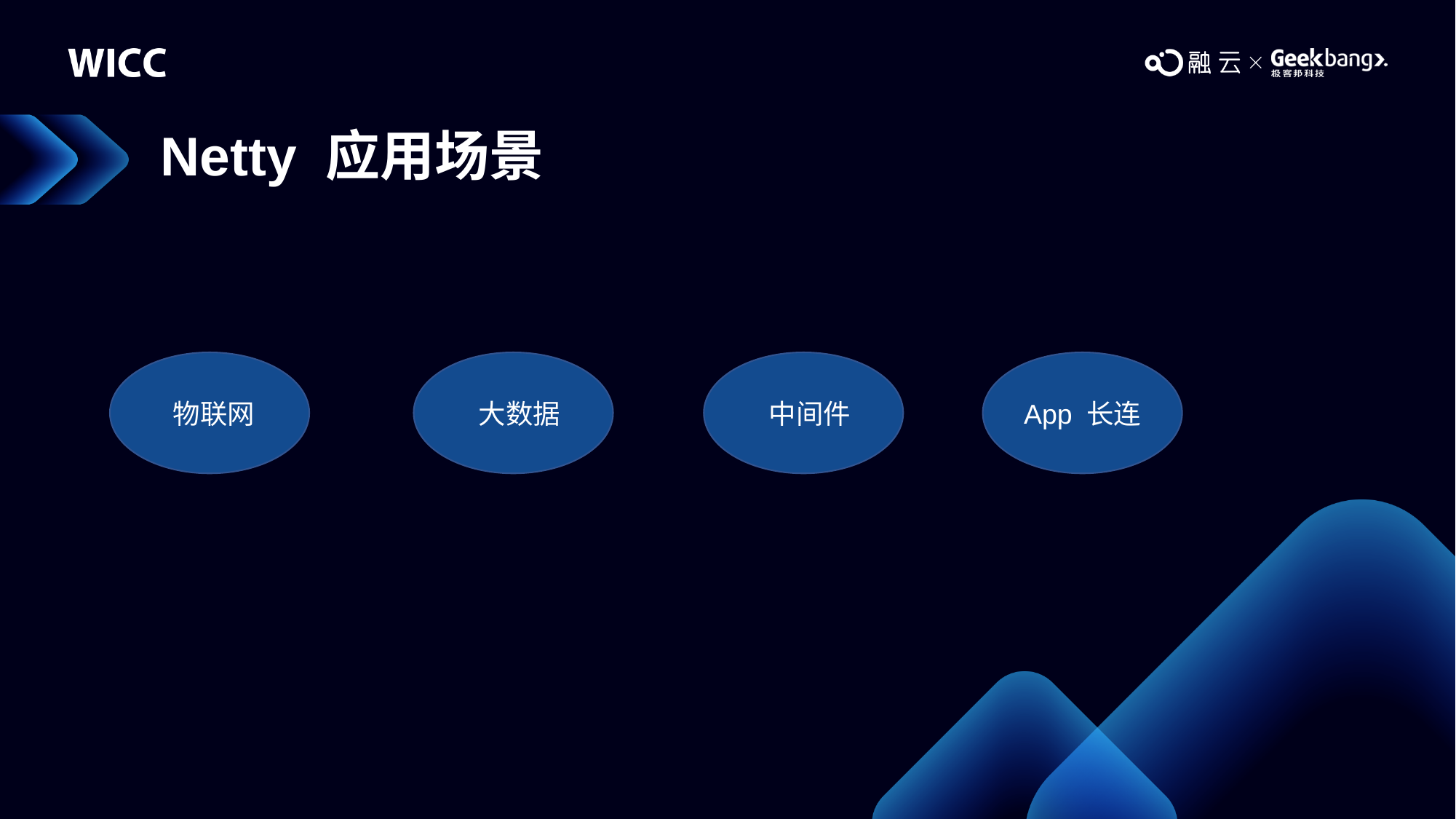

# Netty 应用场景
 物联网
 大数据
 中间件
App 长连